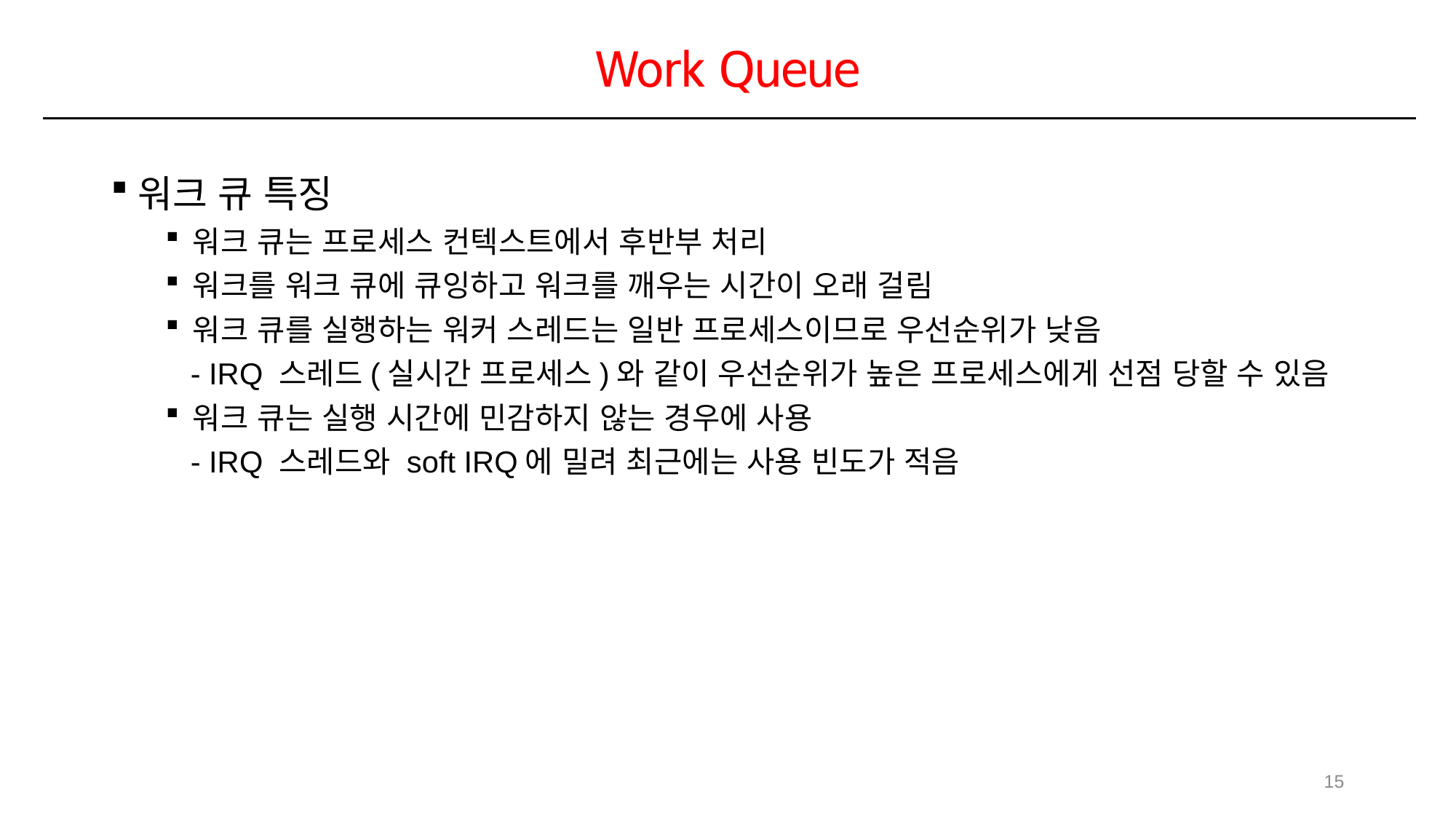

# Work Queue
워크 큐 특징
워크 큐는 프로세스 컨텍스트에서 후반부 처리
워크를 워크 큐에 큐잉하고 워크를 깨우는 시간이 오래 걸림
워크 큐를 실행하는 워커 스레드는 일반 프로세스이므로 우선순위가 낮음
   - IRQ 스레드(실시간 프로세스)와 같이 우선순위가 높은 프로세스에게 선점 당할 수 있음
워크 큐는 실행 시간에 민감하지 않는 경우에 사용
   - IRQ 스레드와 soft IRQ에 밀려 최근에는 사용 빈도가 적음

15